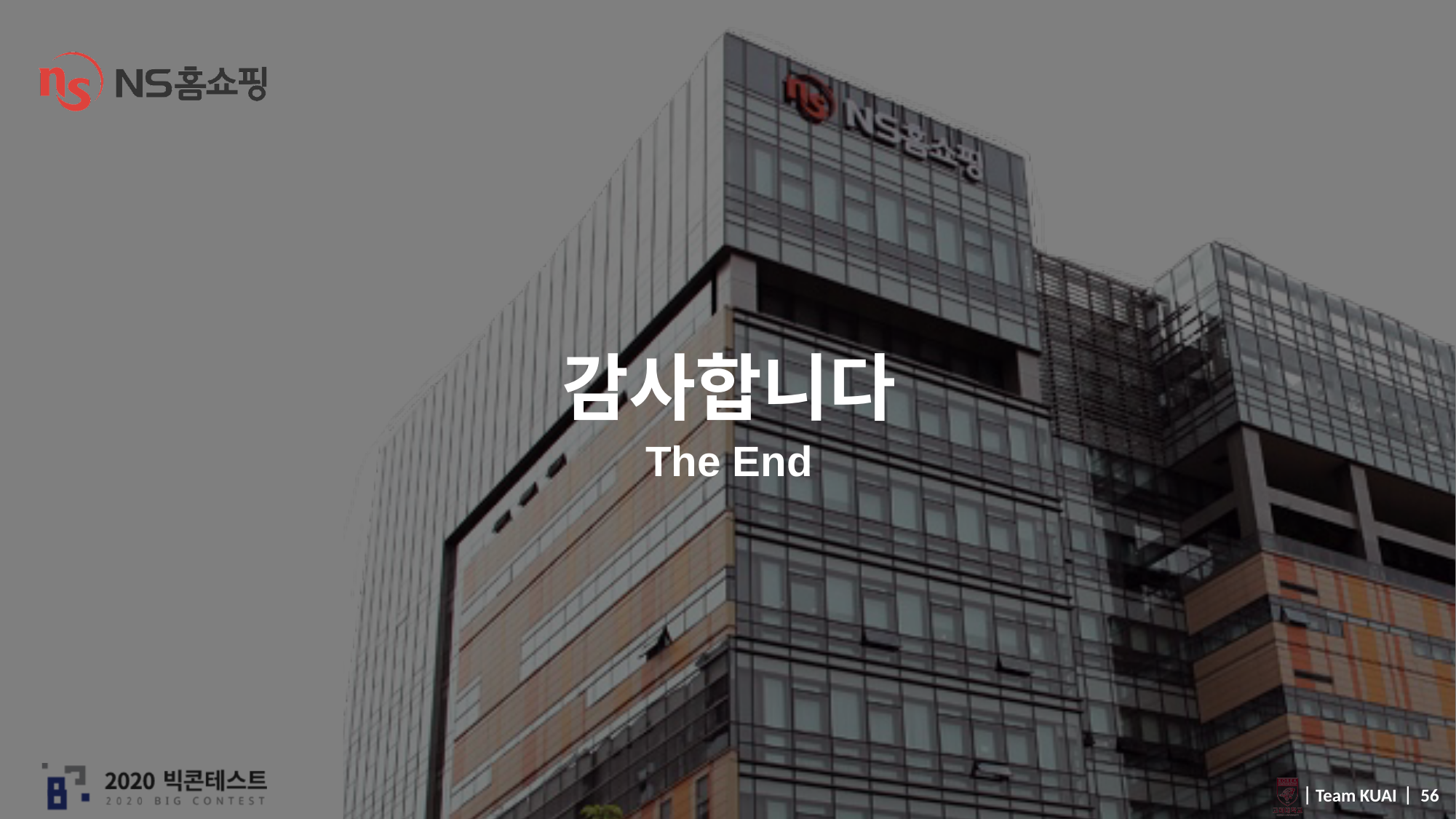

# 감사합니다 The End
 ⎸Team KUAI  ⎸ 56